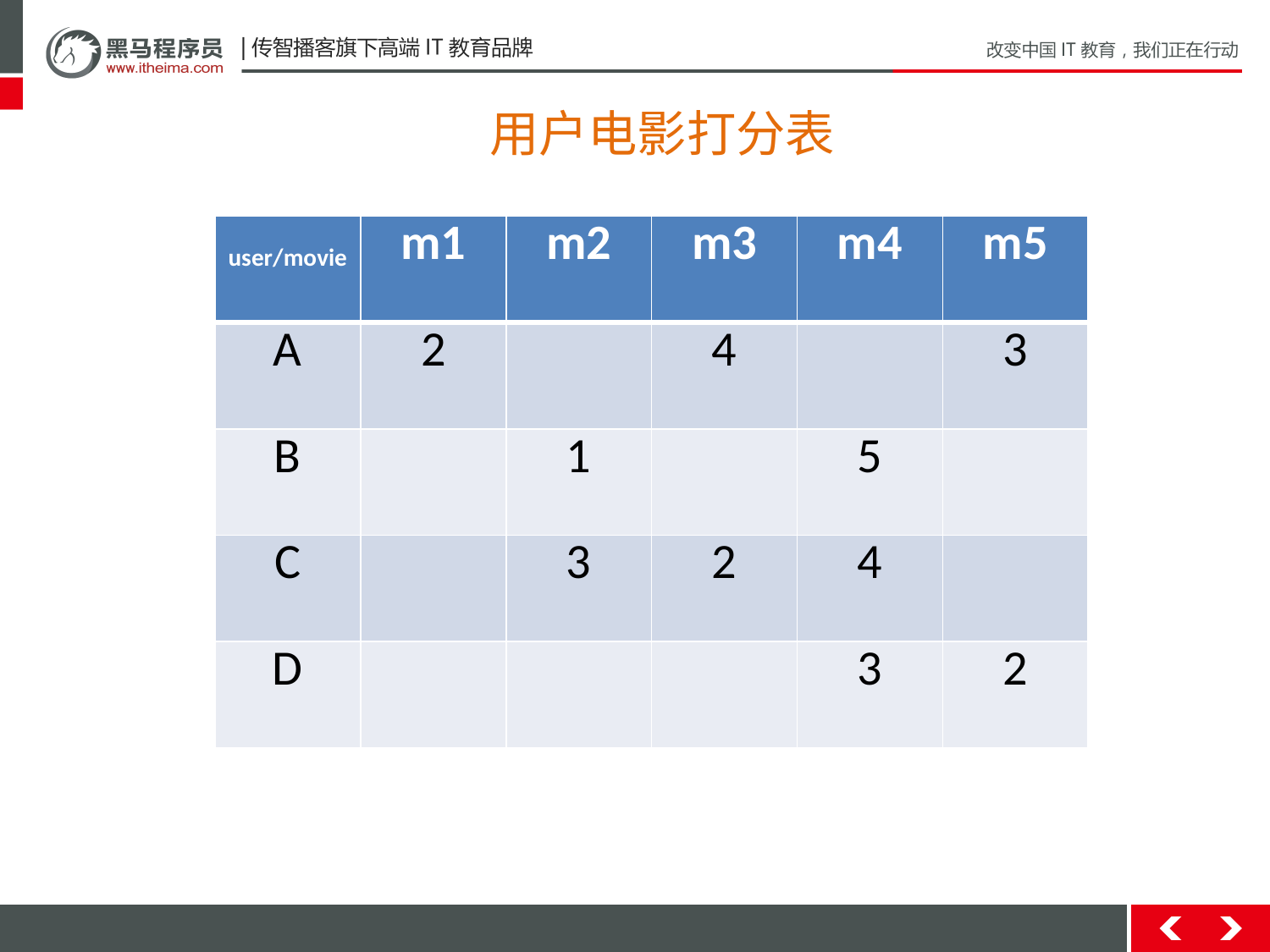

用户电影打分表
| user/movie | m1 | m2 | m3 | m4 | m5 |
| --- | --- | --- | --- | --- | --- |
| A | 2 |  | 4 |  | 3 |
| B |  | 1 |  | 5 |  |
| C |  | 3 | 2 | 4 |  |
| D |  |  |  | 3 | 2 |